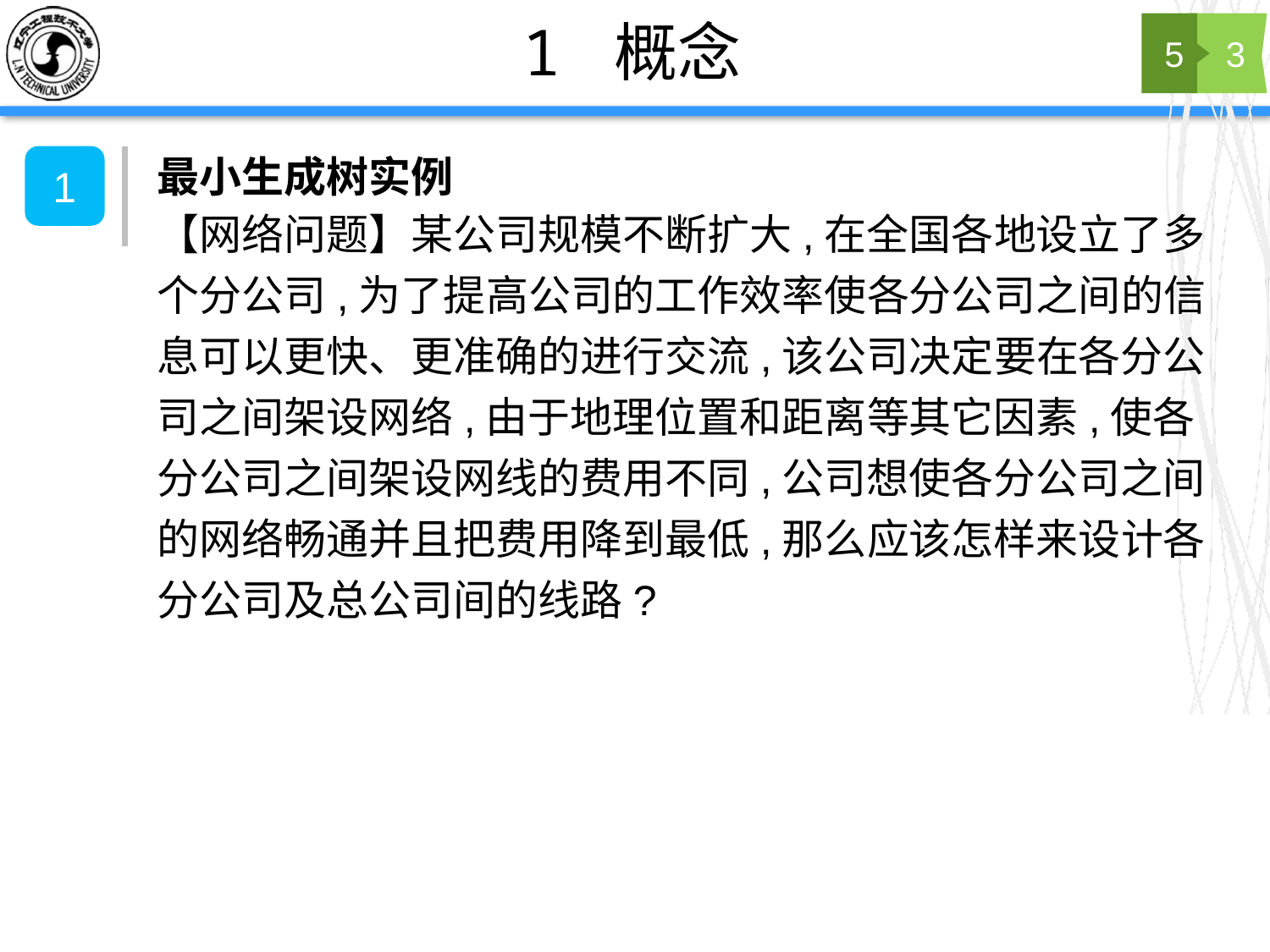

# 1 概念
5
3
最小生成树实例
1
【网络问题】某公司规模不断扩大,在全国各地设立了多个分公司,为了提高公司的工作效率使各分公司之间的信息可以更快、更准确的进行交流,该公司决定要在各分公司之间架设网络,由于地理位置和距离等其它因素,使各分公司之间架设网线的费用不同,公司想使各分公司之间的网络畅通并且把费用降到最低,那么应该怎样来设计各分公司及总公司间的线路?